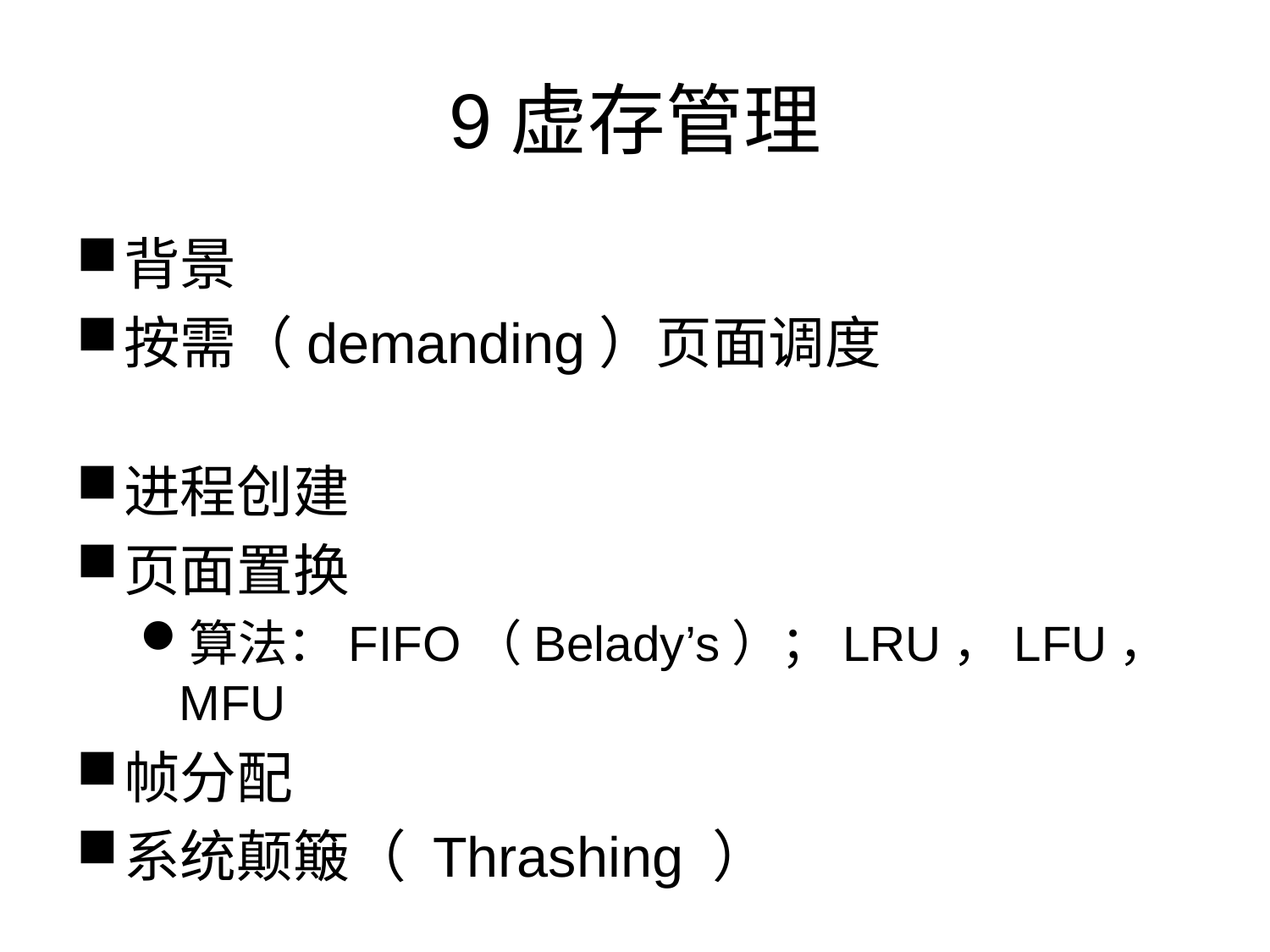

# 9虚存管理
背景
按需（demanding）页面调度

进程创建
页面置换
算法：FIFO（Belady’s）；LRU，LFU，MFU
帧分配
系统颠簸（ Thrashing ）